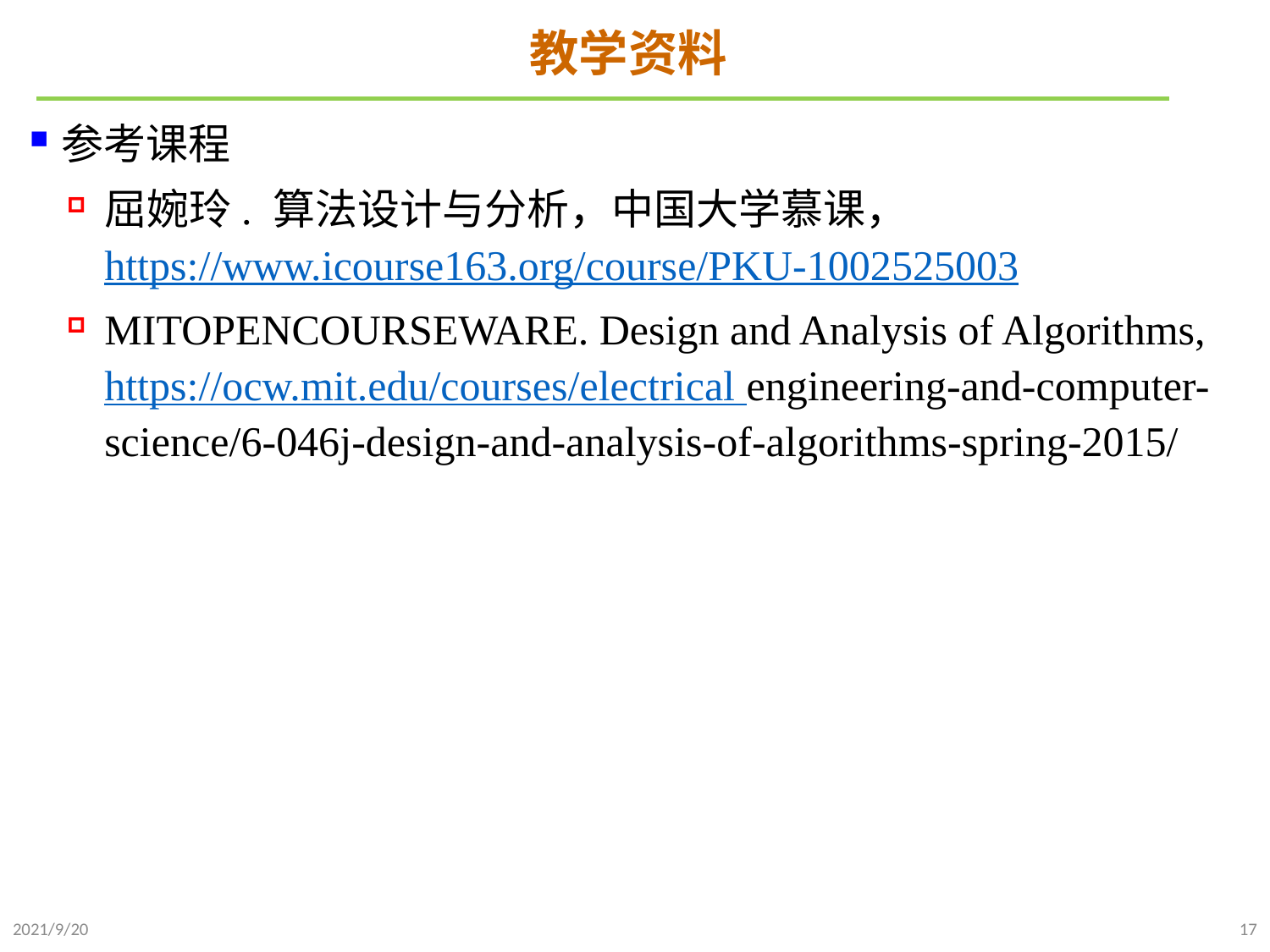

# 教学资料
参考课程
屈婉玲. 算法设计与分析，中国大学慕课，https://www.icourse163.org/course/PKU-1002525003
MITOPENCOURSEWARE. Design and Analysis of Algorithms, https://ocw.mit.edu/courses/electrical engineering-and-computer-science/6-046j-design-and-analysis-of-algorithms-spring-2015/

2021/9/20
17